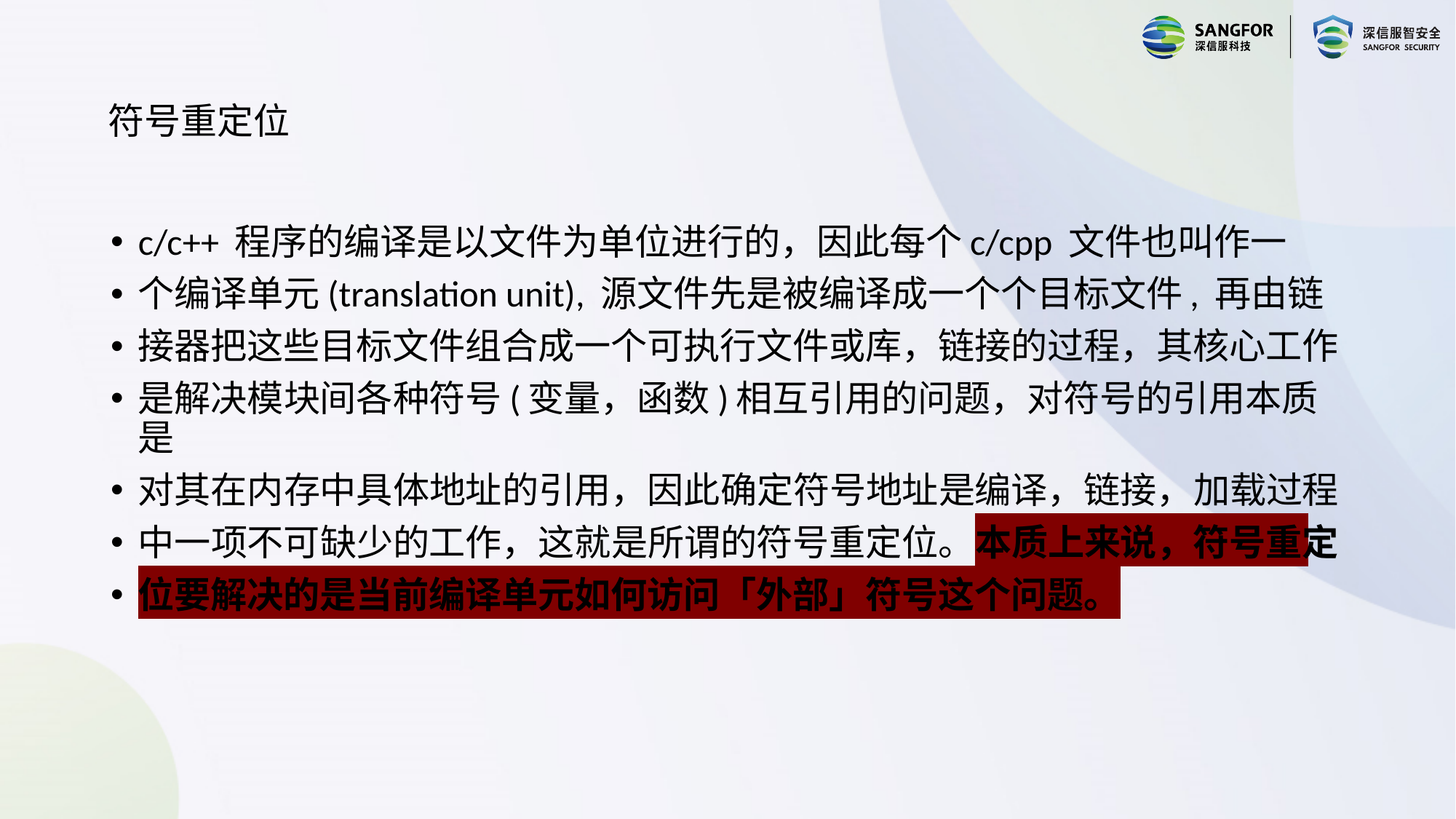

# 符号重定位
c/c++ 程序的编译是以文件为单位进行的，因此每个c/cpp 文件也叫作一
个编译单元(translation unit), 源文件先是被编译成一个个目标文件, 再由链
接器把这些目标文件组合成一个可执行文件或库，链接的过程，其核心工作
是解决模块间各种符号(变量，函数)相互引用的问题，对符号的引用本质是
对其在内存中具体地址的引用，因此确定符号地址是编译，链接，加载过程
中一项不可缺少的工作，这就是所谓的符号重定位。本质上来说，符号重定
位要解决的是当前编译单元如何访问「外部」符号这个问题。